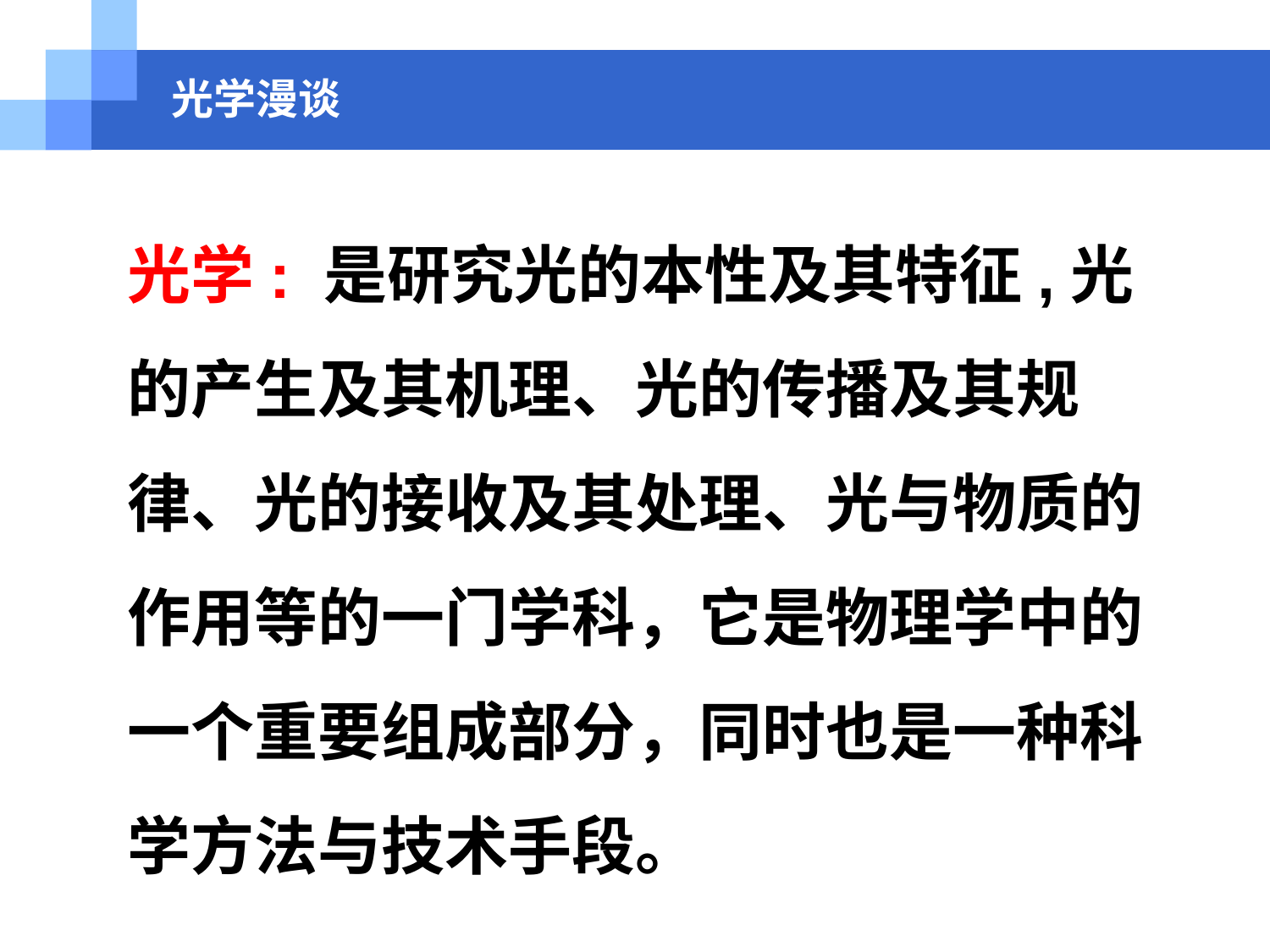

光学漫谈
光学: 是研究光的本性及其特征,光的产生及其机理、光的传播及其规律、光的接收及其处理、光与物质的作用等的一门学科，它是物理学中的一个重要组成部分，同时也是一种科学方法与技术手段。